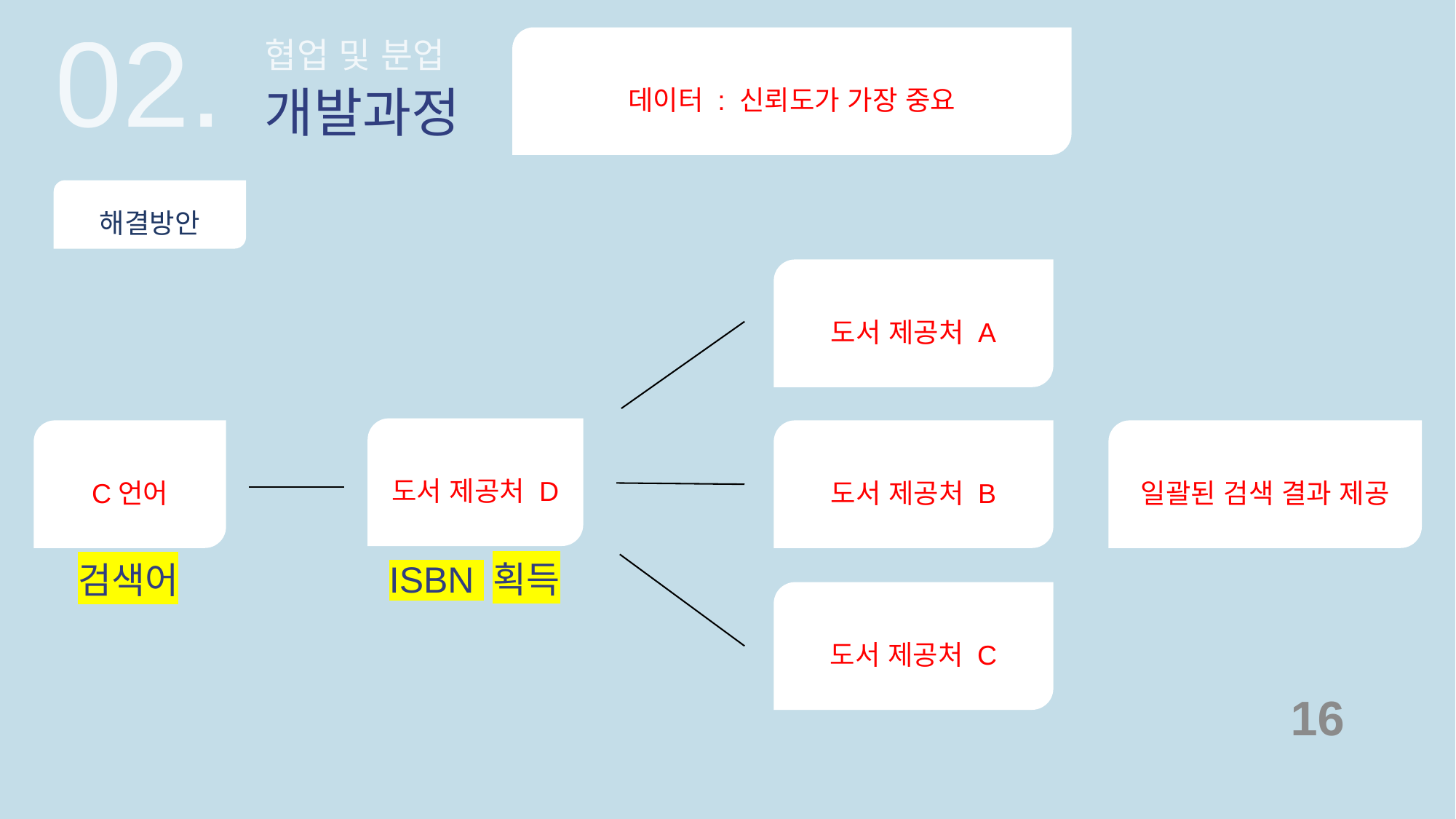

02.
협업 및 분업
데이터 : 신뢰도가 가장 중요
개발과정
해결방안
도서 제공처 A
도서 제공처 D
일괄된 검색 결과 제공
C언어
도서 제공처 B

ISBN 획득
검색어
도서 제공처 C
16